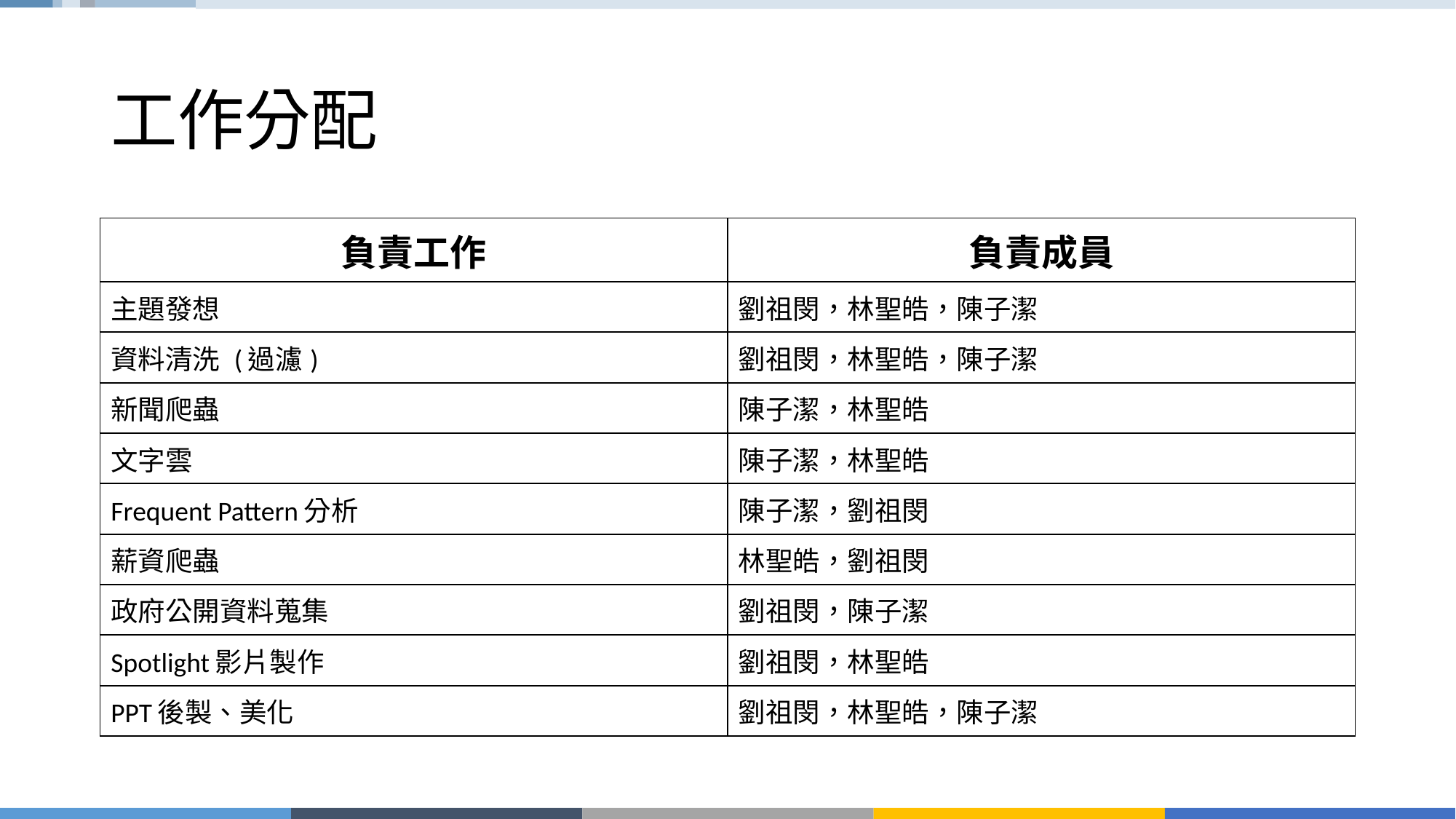

# 工作分配
| 負責工作 | 負責成員 |
| --- | --- |
| 主題發想 | 劉祖閔，林聖皓，陳子潔 |
| 資料清洗 (過濾) | 劉祖閔，林聖皓，陳子潔 |
| 新聞爬蟲 | 陳子潔，林聖皓 |
| 文字雲 | 陳子潔，林聖皓 |
| Frequent Pattern分析 | 陳子潔，劉祖閔 |
| 薪資爬蟲 | 林聖皓，劉祖閔 |
| 政府公開資料蒐集 | 劉祖閔，陳子潔 |
| Spotlight影片製作 | 劉祖閔，林聖皓 |
| PPT後製、美化 | 劉祖閔，林聖皓，陳子潔 |